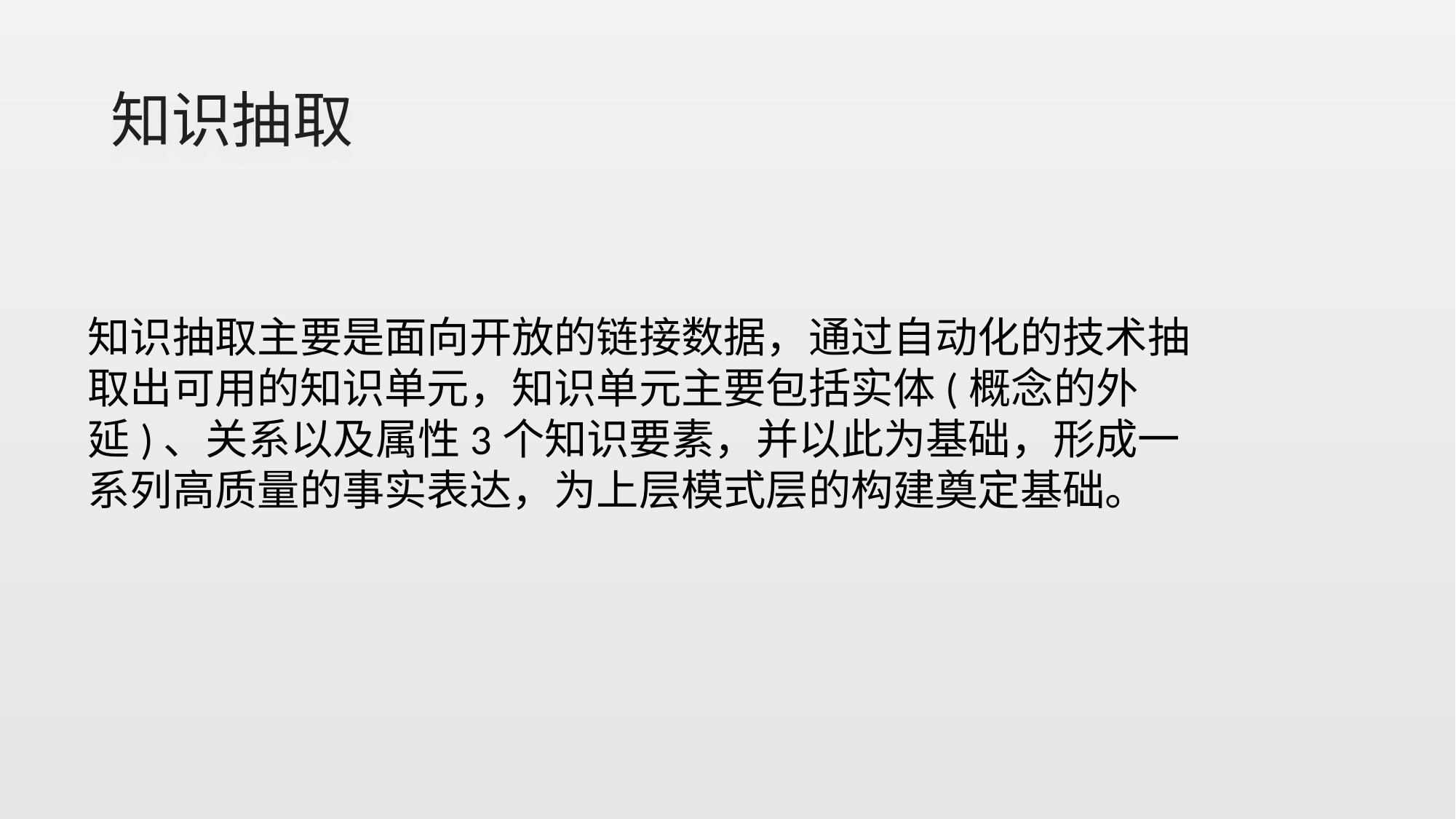

# 知识抽取
知识抽取主要是面向开放的链接数据，通过自动化的技术抽取出可用的知识单元，知识单元主要包括实体(概念的外延)、关系以及属性3个知识要素，并以此为基础，形成一系列高质量的事实表达，为上层模式层的构建奠定基础。